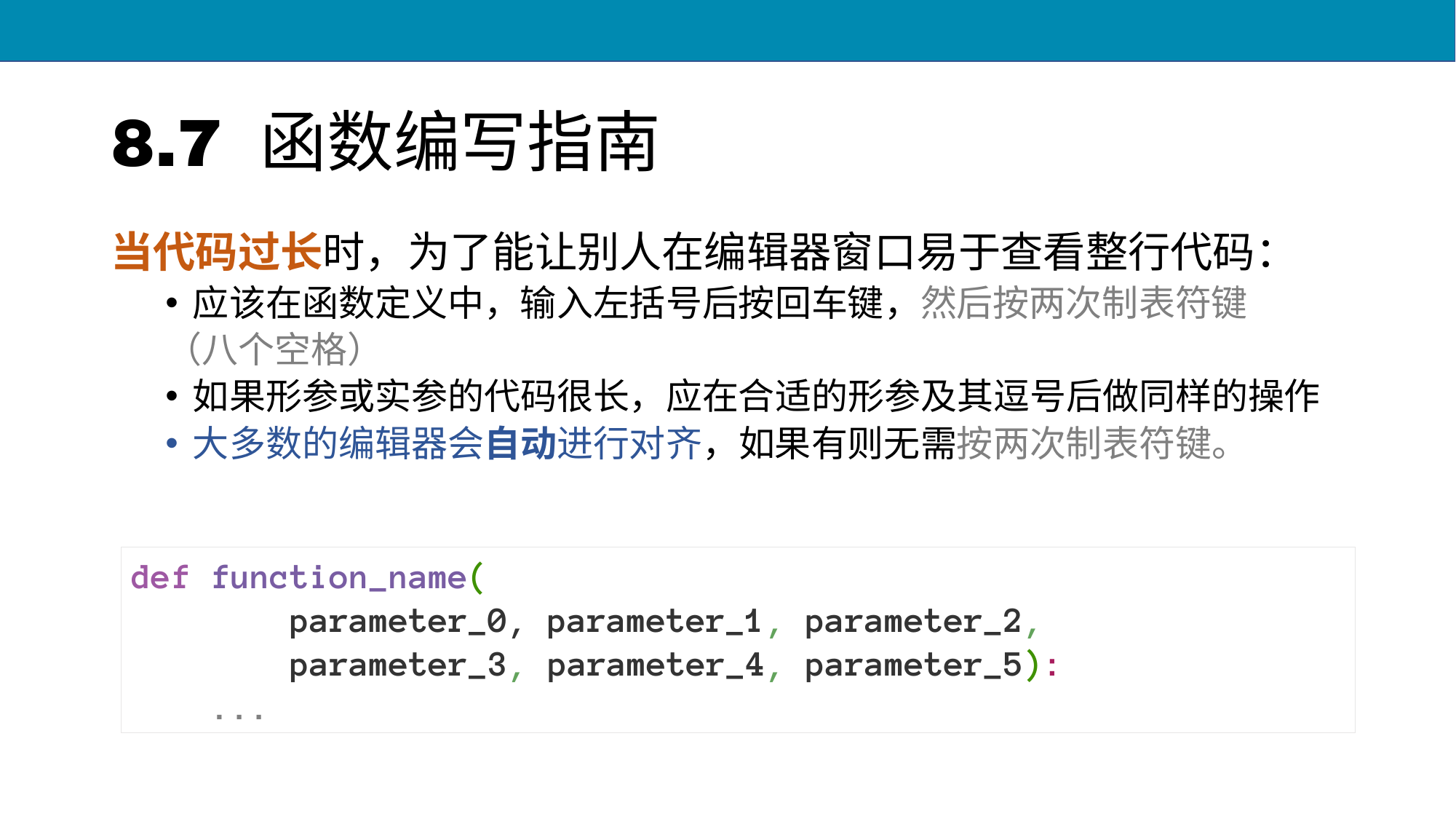

# 8.7 函数编写指南
当代码过长时，为了能让别人在编辑器窗口易于查看整行代码：
应该在函数定义中，输入左括号后按回车键，然后按两次制表符键
（八个空格）
如果形参或实参的代码很长，应在合适的形参及其逗号后做同样的操作
大多数的编辑器会自动进行对齐，如果有则无需按两次制表符键。
def function_name(
        parameter_0, parameter_1, parameter_2,
        parameter_3, parameter_4, parameter_5):
    ...